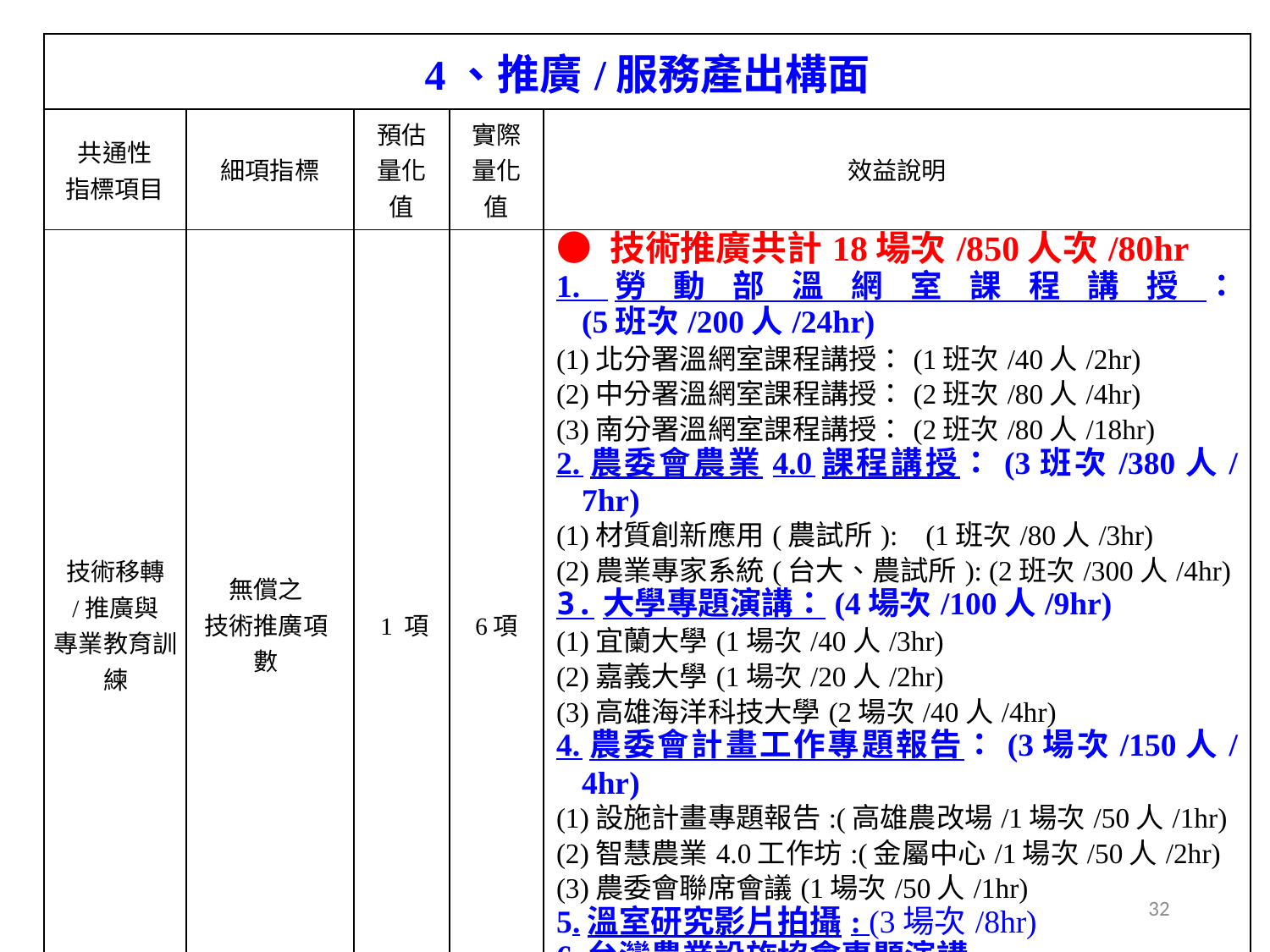

| 4、推廣/服務產出構面 |  |  |  |  |
| --- | --- | --- | --- | --- |
| 共通性 指標項目 | 細項指標 | 預估 量化值 | 實際 量化值 | 效益說明 |
| 技術移轉 /推廣與 專業教育訓練 | 無償之 技術推廣項數 | 1 項 | 6項 | ● 技術推廣共計18場次/850人次/80hr 1.勞動部溫網室課程講授： (5班次/200人/24hr) (1)北分署溫網室課程講授：(1班次/40人/2hr) (2)中分署溫網室課程講授：(2班次/80人/4hr) (3)南分署溫網室課程講授：(2班次/80人/18hr) 2.農委會農業4.0課程講授：(3班次/380人/7hr) (1)材質創新應用(農試所): (1班次/80人/3hr) (2)農業專家系統(台大、農試所): (2班次/300人/4hr) 3.大學專題演講：(4場次/100人/9hr) (1)宜蘭大學(1場次/40人/3hr) (2)嘉義大學(1場次/20人/2hr) (3)高雄海洋科技大學(2場次/40人/4hr) 4.農委會計畫工作專題報告：(3場次/150人/4hr) (1)設施計畫專題報告:(高雄農改場/1場次/50人/1hr) (2)智慧農業4.0工作坊:(金屬中心/1場次/50人/2hr) (3)農委會聯席會議(1場次/50人/1hr) 5.溫室研究影片拍攝: (3場次/8hr) 6.台灣農業設施協會專題演講: (1場次/100人/1hr) |
32